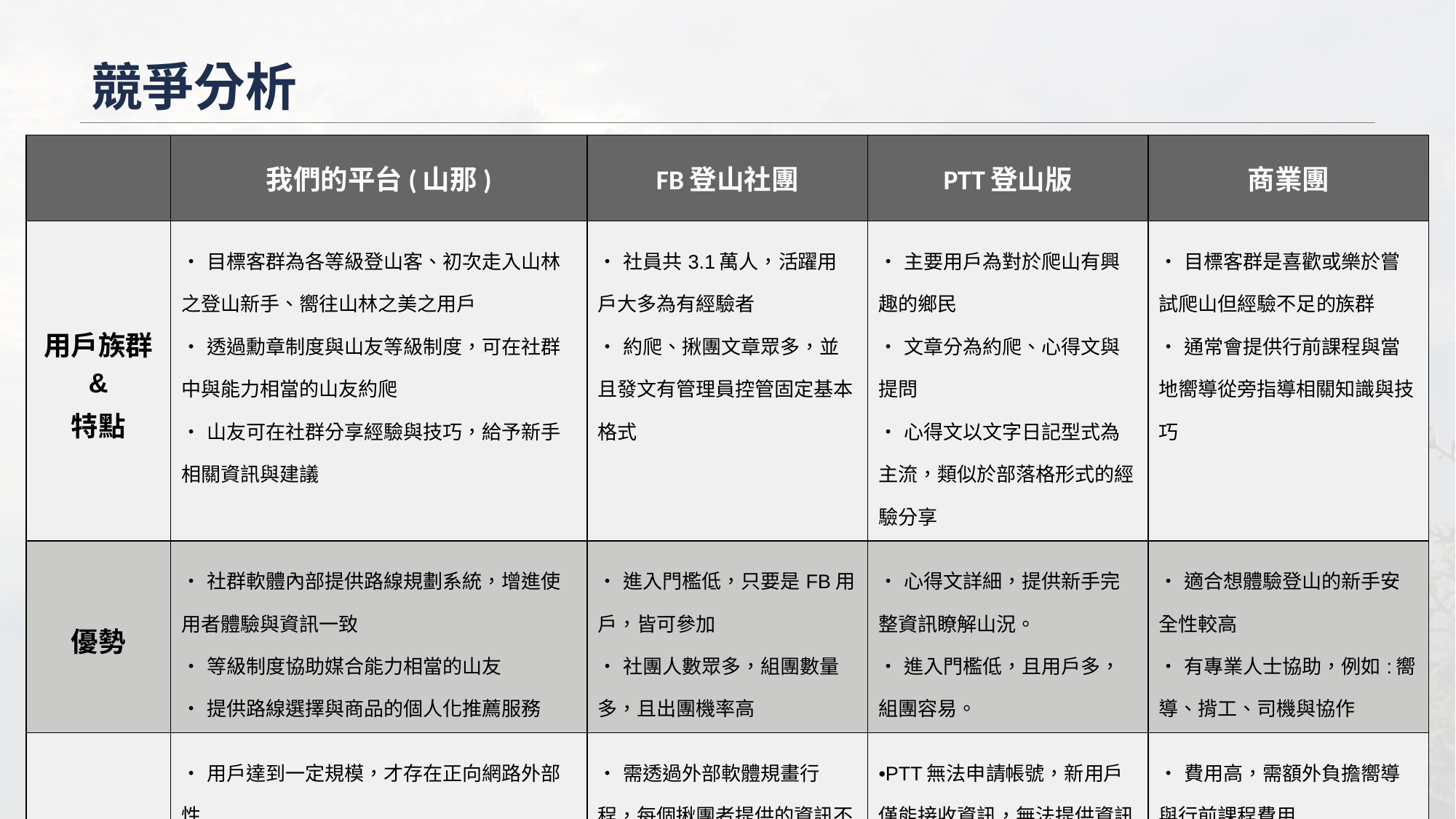

# 競爭分析
|  | 我們的平台(山那) | FB登山社團 | PTT登山版 | 商業團 |
| --- | --- | --- | --- | --- |
| 用戶族群 & 特點 | •目標客群為各等級登山客、初次走入山林之登山新手、嚮往山林之美之用戶 •透過勳章制度與山友等級制度，可在社群中與能力相當的山友約爬 •山友可在社群分享經驗與技巧，給予新手相關資訊與建議 | •社員共3.1萬人，活躍用戶大多為有經驗者 •約爬、揪團文章眾多，並且發文有管理員控管固定基本格式 | •主要用戶為對於爬山有興趣的鄉民 •文章分為約爬、心得文與提問 •心得文以文字日記型式為主流，類似於部落格形式的經驗分享 | •目標客群是喜歡或樂於嘗試爬山但經驗不足的族群 •通常會提供行前課程與當地嚮導從旁指導相關知識與技巧 |
| 優勢 | •社群軟體內部提供路線規劃系統，增進使用者體驗與資訊一致 •等級制度協助媒合能力相當的山友 •提供路線選擇與商品的個人化推薦服務 | •進入門檻低，只要是FB用戶，皆可參加 •社團人數眾多，組團數量多，且出團機率高 | •心得文詳細，提供新手完整資訊瞭解山況。 •進入門檻低，且用戶多，組團容易。 | •適合想體驗登山的新手安全性較高 •有專業人士協助，例如:嚮導、揹工、司機與協作 |
| 劣勢 | •用戶達到一定規模，才存在正向網路外部性 | •需透過外部軟體規畫行程，每個揪團者提供的資訊不一 •社團內的能力與經驗不均，也無法提前瞭解團員狀況 | •PTT無法申請帳號，新用戶僅能接收資訊，無法提供資訊或組團。 •心得呈現方式較枯燥，大多以流水帳方式呈現 | •費用高，需額外負擔嚮導與行前課程費用 •造成登山客的依賴習慣，自身容易對行程了解度不夠 |
13